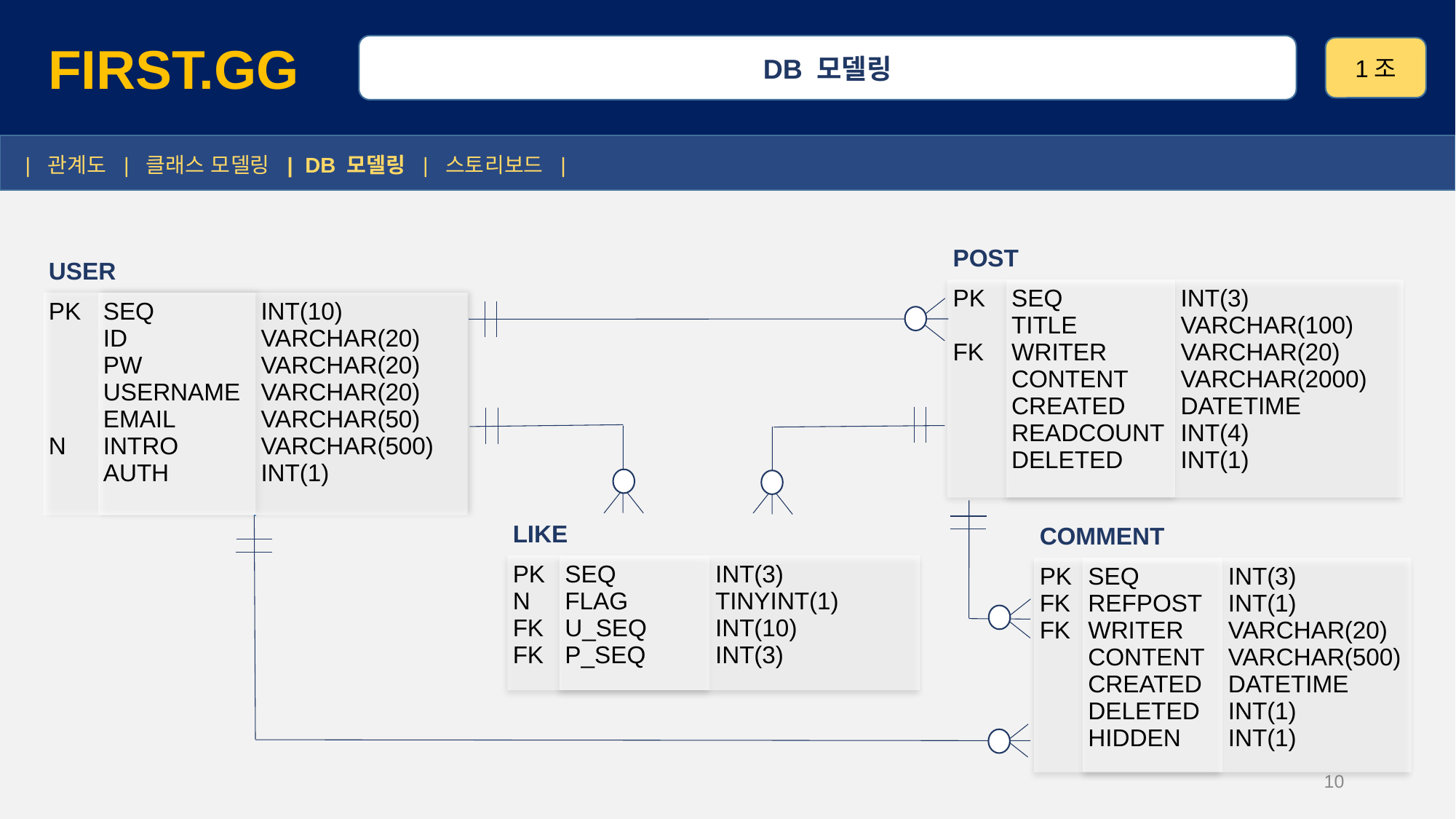

FIRST.GG

DB 모델링

1조

  |  관계도  |  클래스 모델링  |  DB 모델링  |  스토리보드  |
| POST |  |  |
| --- | --- | --- |
| PK FK | SEQ TITLE WRITER CONTENT CREATED READCOUNT DELETED | INT(3) VARCHAR(100) VARCHAR(20) VARCHAR(2000) DATETIME INT(4) INT(1) |
| USER |  |  |
| --- | --- | --- |
| PK N | SEQ ID PW USERNAME EMAIL INTRO AUTH | INT(10) VARCHAR(20) VARCHAR(20) VARCHAR(20) VARCHAR(50) VARCHAR(500) INT(1) |

| LIKE |  |  |
| --- | --- | --- |
| PK N FK FK | SEQ FLAG U\_SEQ P\_SEQ | INT(3) TINYINT(1) INT(10) INT(3) |
| COMMENT |  |  |
| --- | --- | --- |
| PK FK FK | SEQ REFPOST WRITER CONTENT CREATED DELETED HIDDEN | INT(3) INT(1) VARCHAR(20) VARCHAR(500) DATETIME INT(1) INT(1) |

10